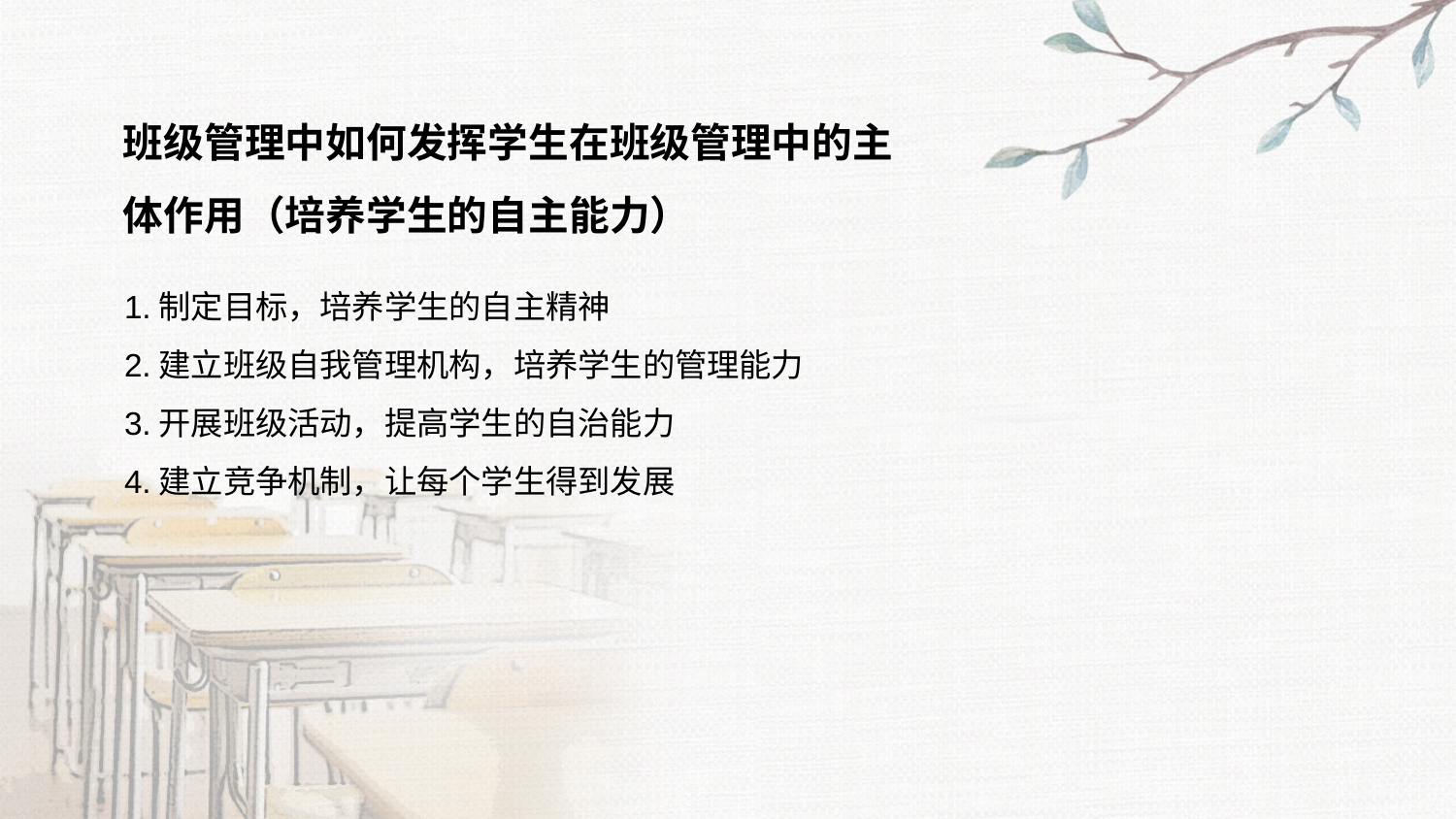

班级管理中如何发挥学生在班级管理中的主体作用（培养学生的自主能力）
1.制定目标，培养学生的自主精神
2.建立班级自我管理机构，培养学生的管理能力
3.开展班级活动，提高学生的自治能力
4.建立竞争机制，让每个学生得到发展